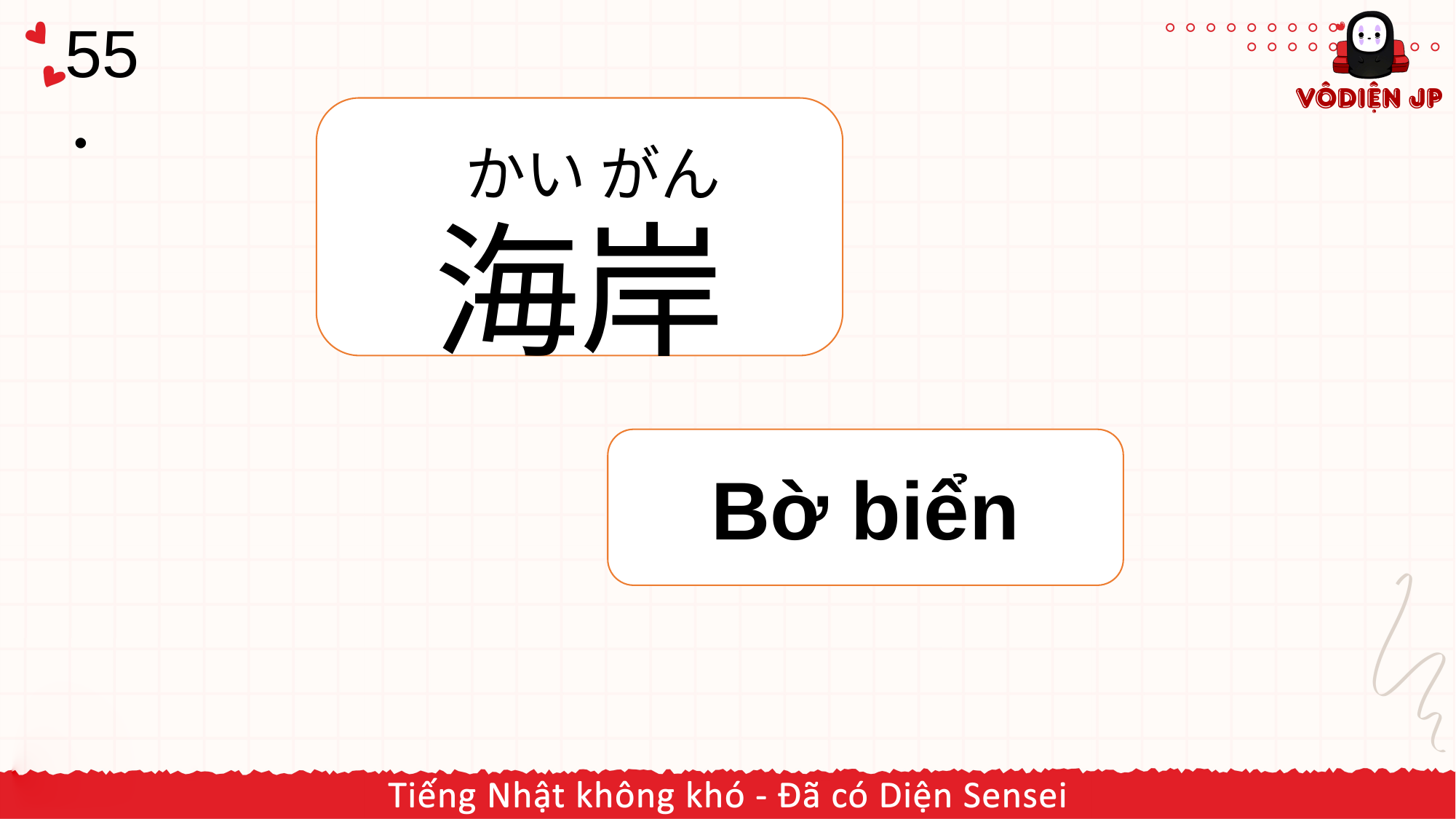

# 55．

海岸
かい がん
Bờ biển